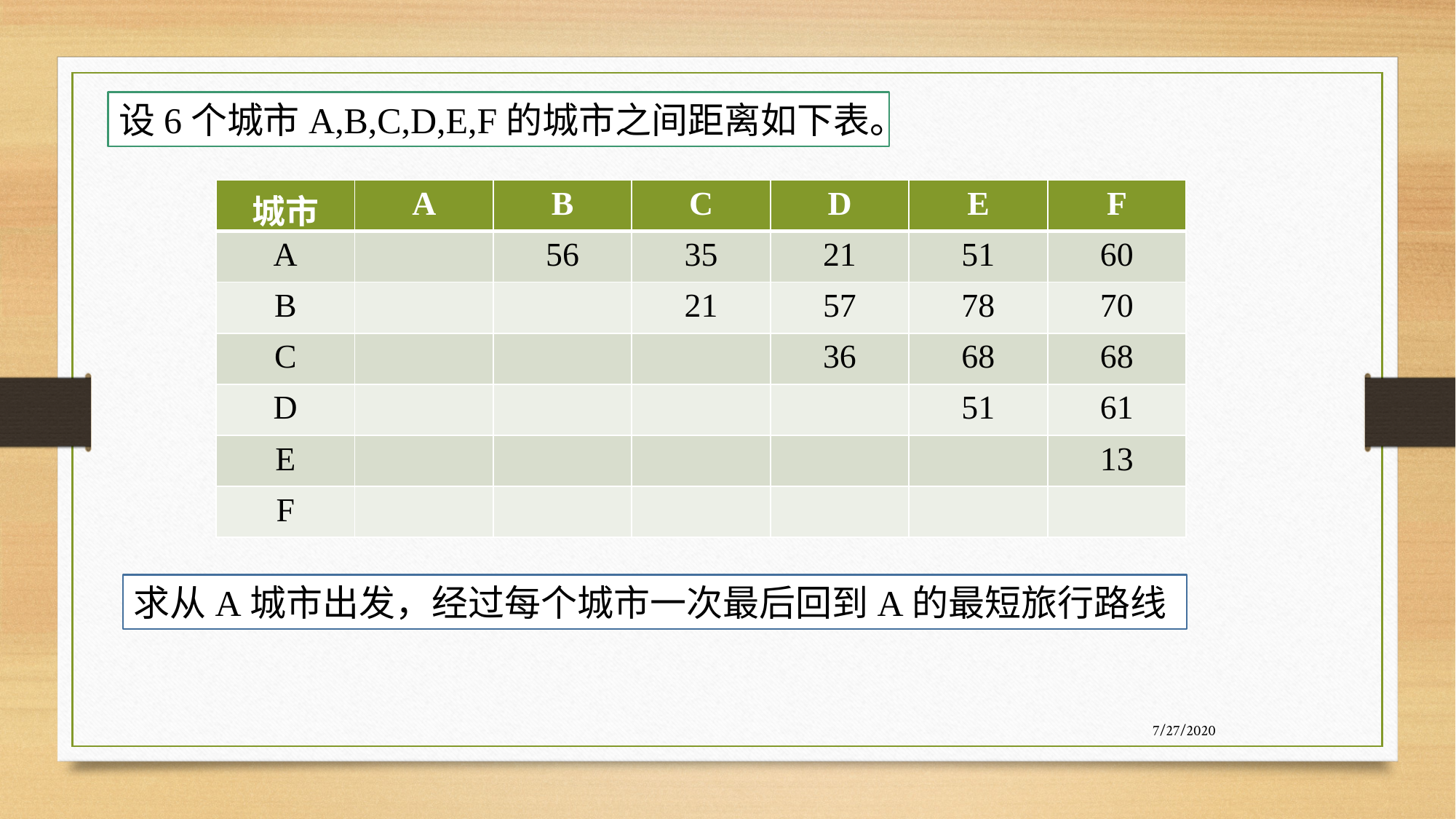

设6个城市A,B,C,D,E,F的城市之间距离如下表。
| 城市 | A | B | C | D | E | F |
| --- | --- | --- | --- | --- | --- | --- |
| A |  | 56 | 35 | 21 | 51 | 60 |
| B |  |  | 21 | 57 | 78 | 70 |
| C |  |  |  | 36 | 68 | 68 |
| D |  |  |  |  | 51 | 61 |
| E |  |  |  |  |  | 13 |
| F |  |  |  |  |  |  |
求从A城市出发，经过每个城市一次最后回到A的最短旅行路线

7/27/2020